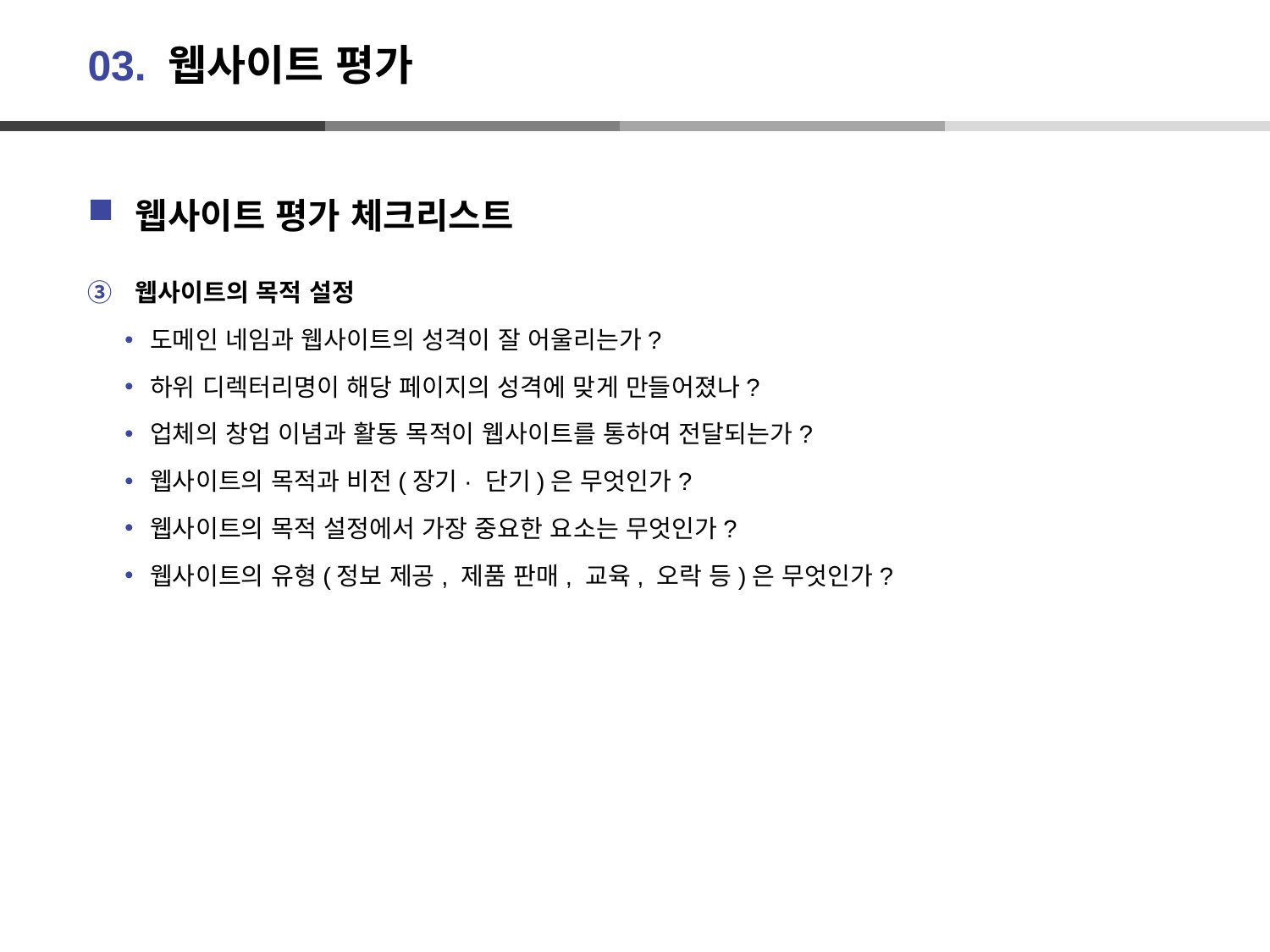

# 03. 웹사이트 평가
웹사이트 평가 체크리스트
웹사이트의 목적 설정
도메인 네임과 웹사이트의 성격이 잘 어울리는가?
하위 디렉터리명이 해당 페이지의 성격에 맞게 만들어졌나?
업체의 창업 이념과 활동 목적이 웹사이트를 통하여 전달되는가?
웹사이트의 목적과 비전(장기· 단기)은 무엇인가?
웹사이트의 목적 설정에서 가장 중요한 요소는 무엇인가?
웹사이트의 유형(정보 제공, 제품 판매, 교육, 오락 등)은 무엇인가?